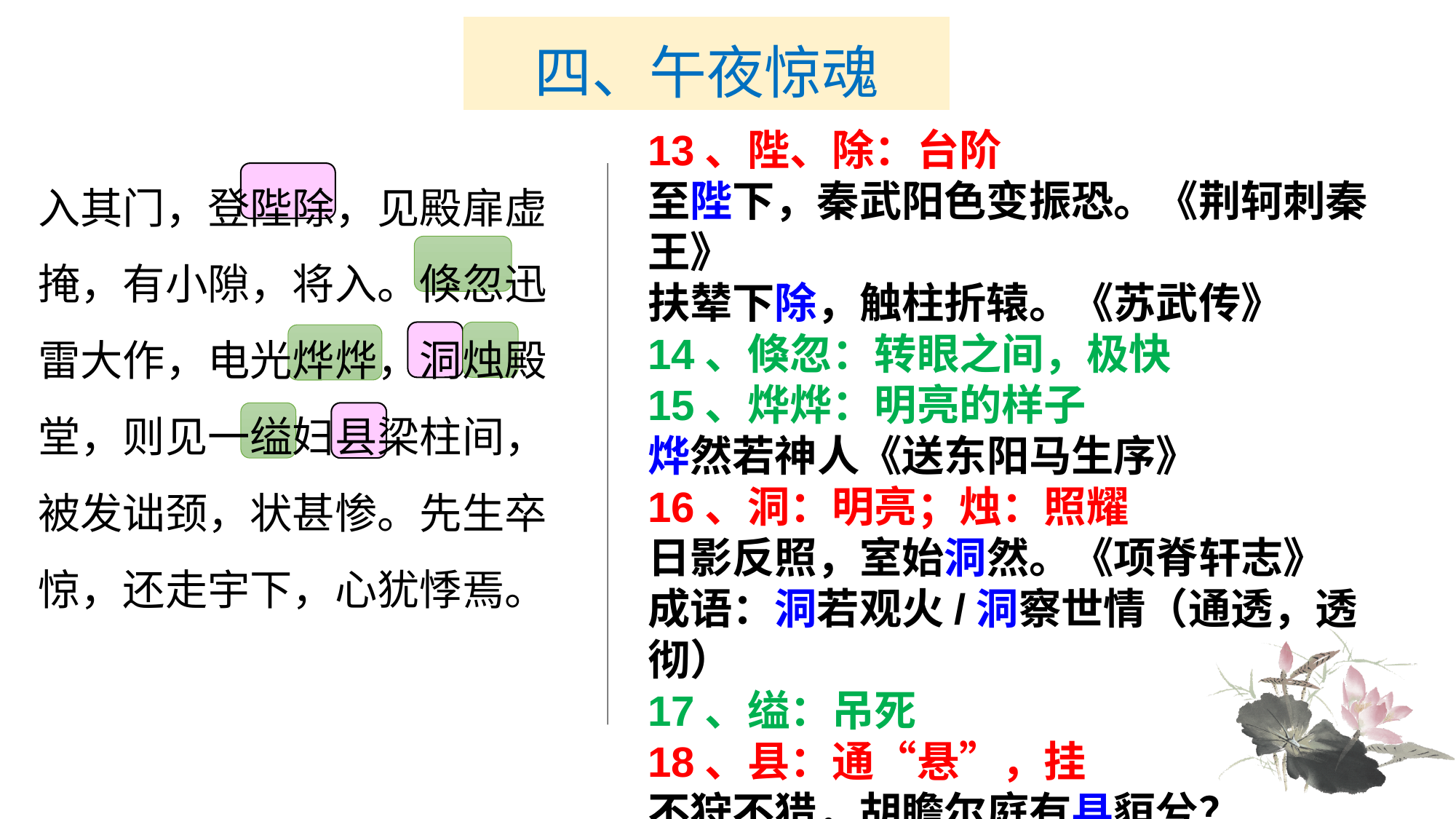

# 四、午夜惊魂
13、陛、除：台阶
至陛下，秦武阳色变振恐。《荆轲刺秦王》
扶辇下除，触柱折辕。《苏武传》
14、倏忽：转眼之间，极快
15、烨烨：明亮的样子
烨然若神人《送东阳马生序》
16、洞：明亮；烛：照耀
日影反照，室始洞然。《项脊轩志》
成语：洞若观火/洞察世情（通透，透彻）
17、缢：吊死
18、县：通“悬”，挂
不狩不猎，胡瞻尔庭有县貆兮？
             《诗经•伐檀》
入其门，登陛除，见殿扉虚掩，有小隙，将入。倏忽迅雷大作，电光烨烨，洞烛殿堂，则见一缢妇县梁柱间，被发诎颈，状甚惨。先生卒惊，还走宇下，心犹悸焉。